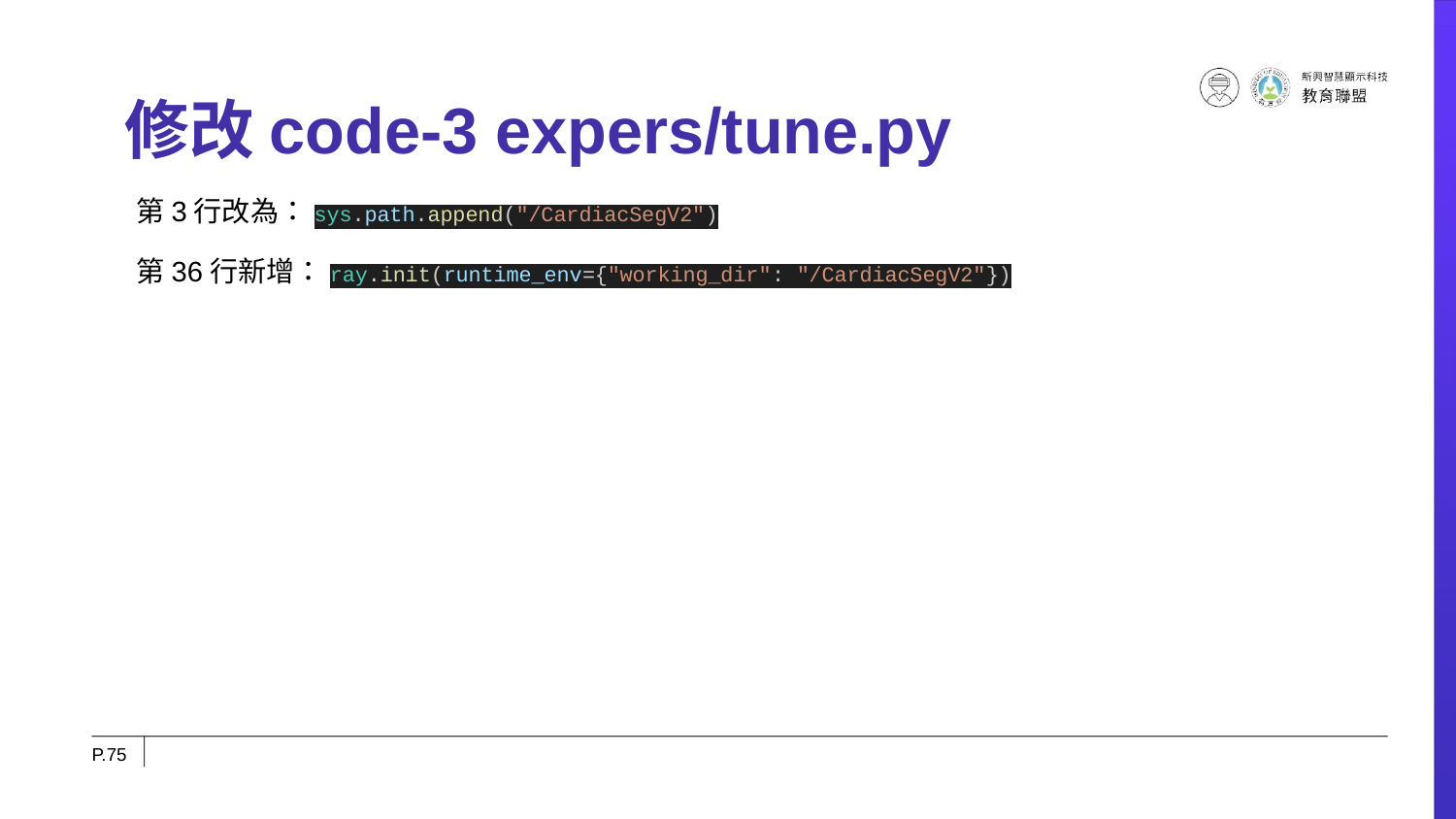

# 修改code-3 expers/tune.py
第3行改為：sys.path.append("/CardiacSegV2")

第36行新增：ray.init(runtime_env={"working_dir": "/CardiacSegV2"})
P.75